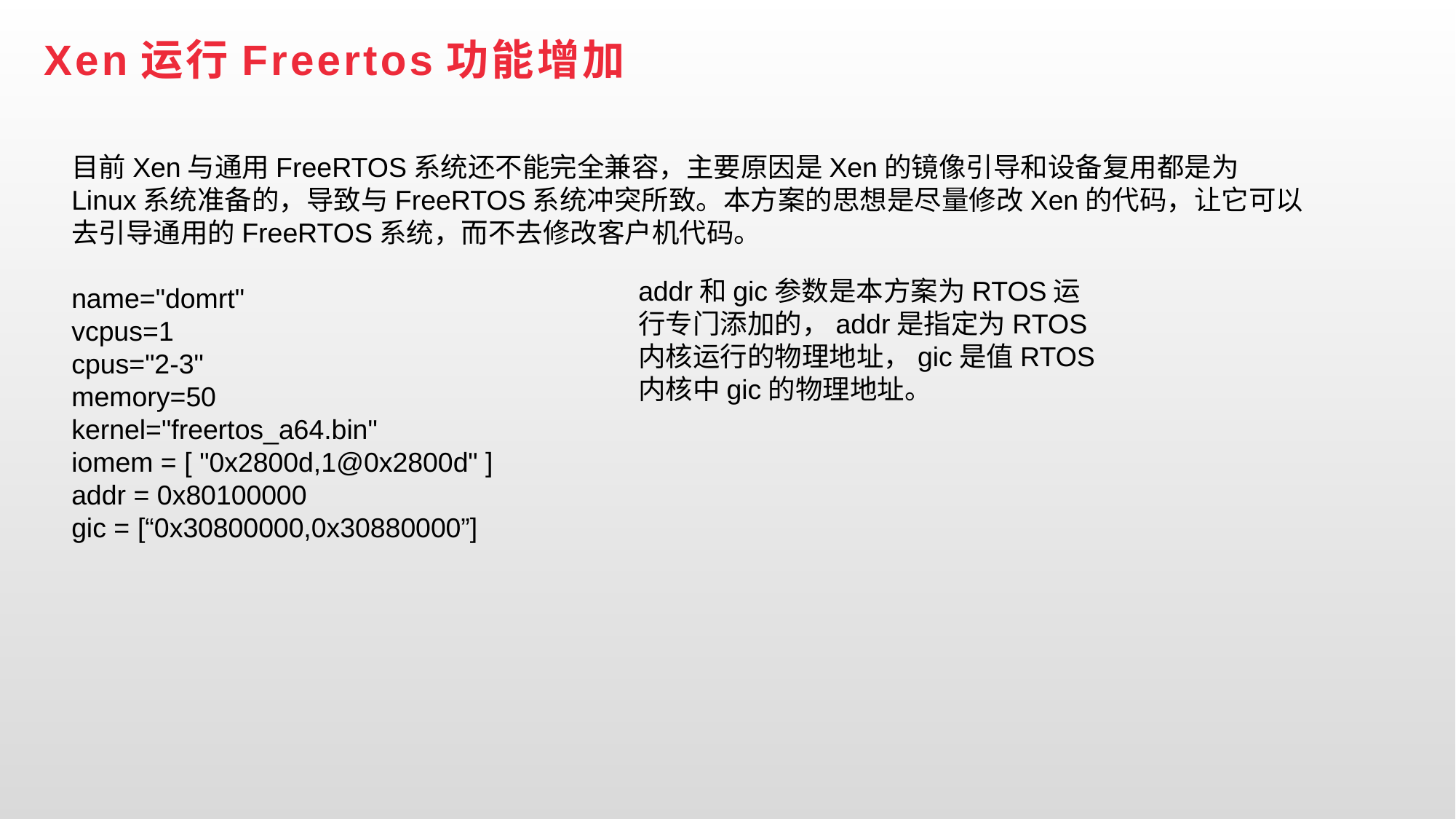

Xen运行Freertos功能增加
目前Xen与通用FreeRTOS系统还不能完全兼容，主要原因是Xen的镜像引导和设备复用都是为Linux系统准备的，导致与FreeRTOS系统冲突所致。本方案的思想是尽量修改Xen的代码，让它可以去引导通用的FreeRTOS系统，而不去修改客户机代码。

name="domrt"
vcpus=1
cpus="2-3"
memory=50
kernel="freertos_a64.bin"
iomem = [ "0x2800d,1@0x2800d" ]
addr = 0x80100000
gic = [“0x30800000,0x30880000”]

addr和gic参数是本方案为RTOS运行专门添加的，addr是指定为RTOS内核运行的物理地址，gic是值RTOS内核中gic的物理地址。